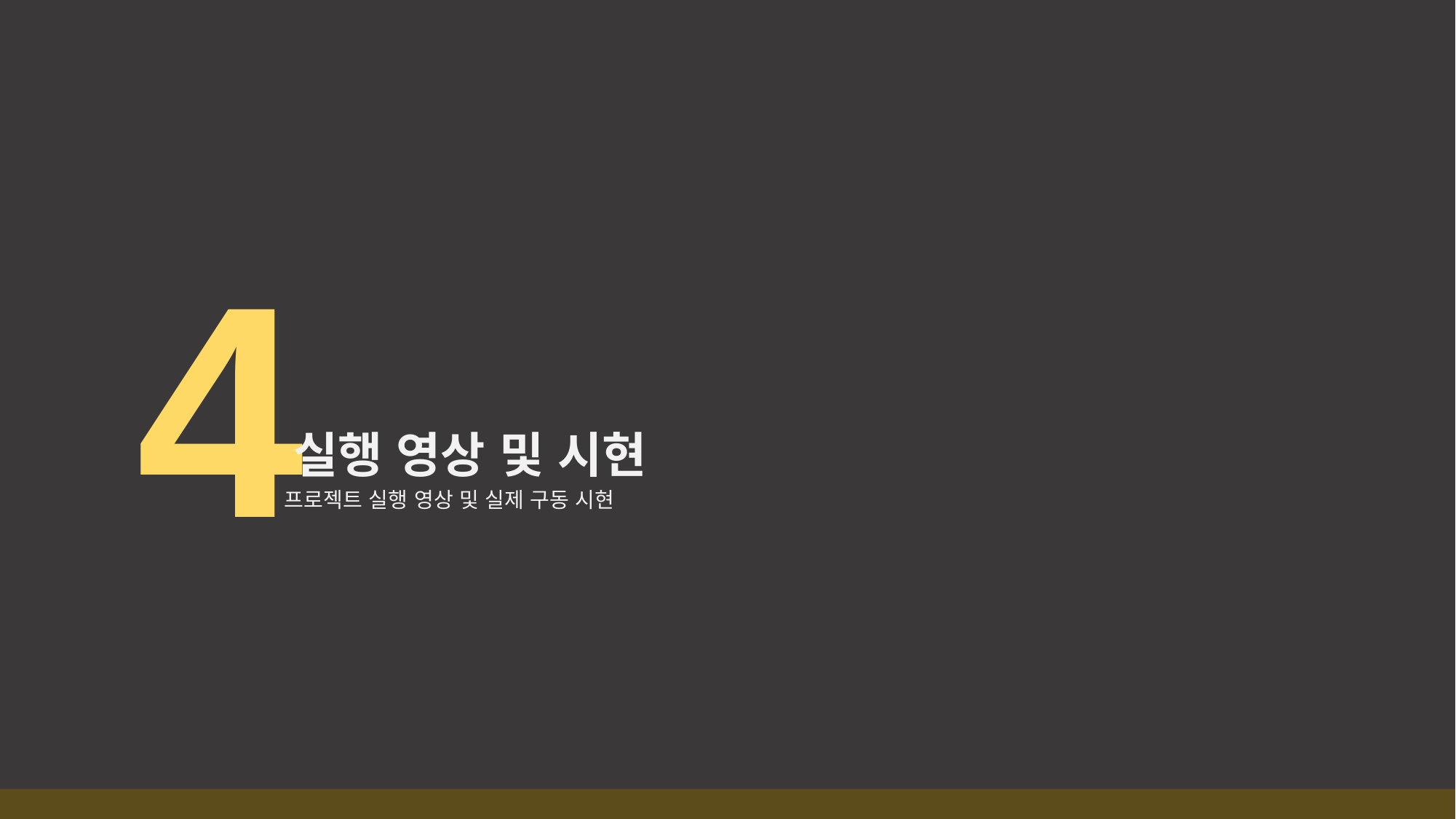

4
실행 영상 및 시현
프로젝트 실행 영상 및 실제 구동 시현